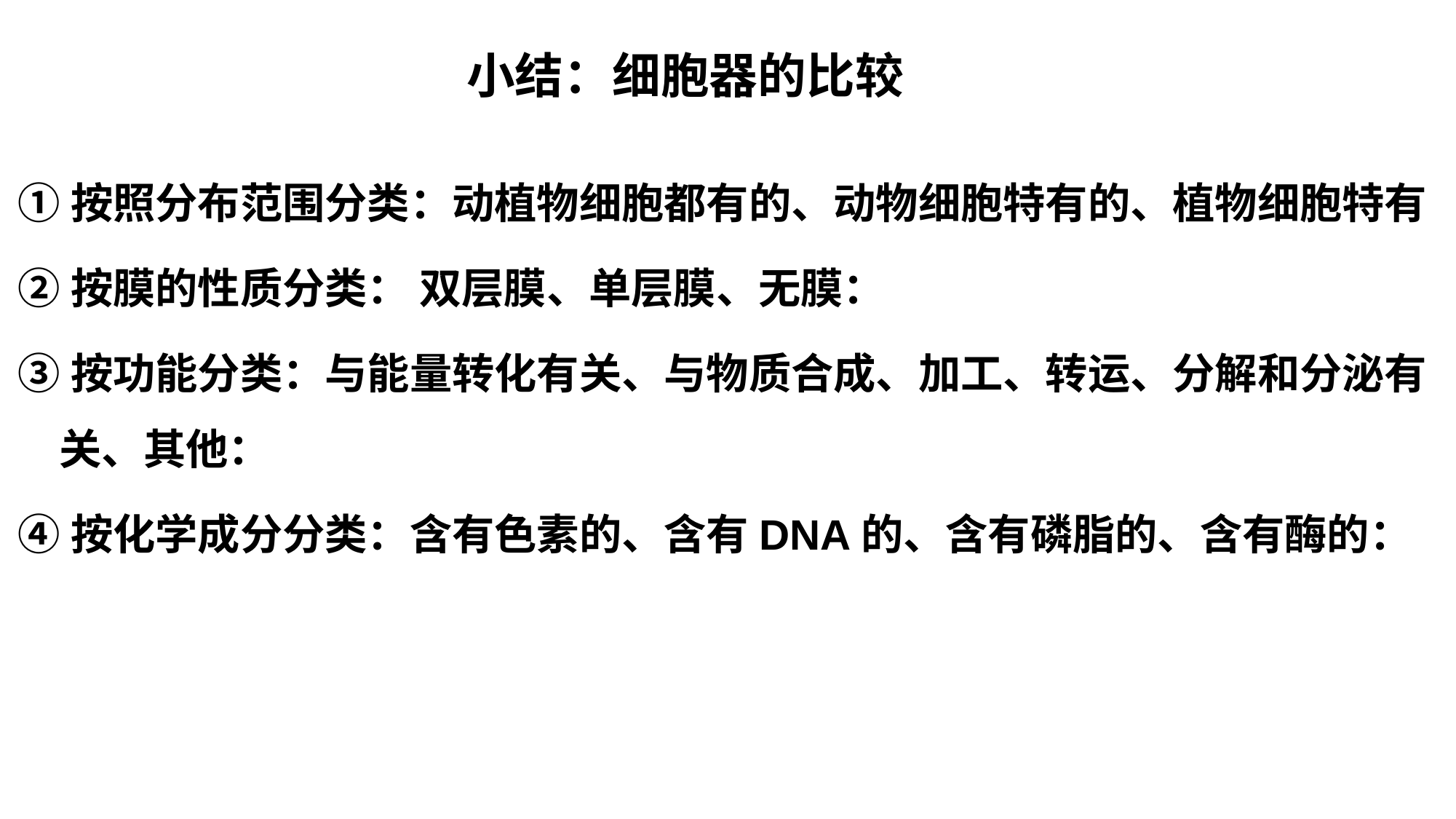

小结：细胞器的比较
①按照分布范围分类：动植物细胞都有的、动物细胞特有的、植物细胞特有
②按膜的性质分类： 双层膜、单层膜、无膜：
③按功能分类：与能量转化有关、与物质合成、加工、转运、分解和分泌有关、其他：
④按化学成分分类：含有色素的、含有DNA的、含有磷脂的、含有酶的：